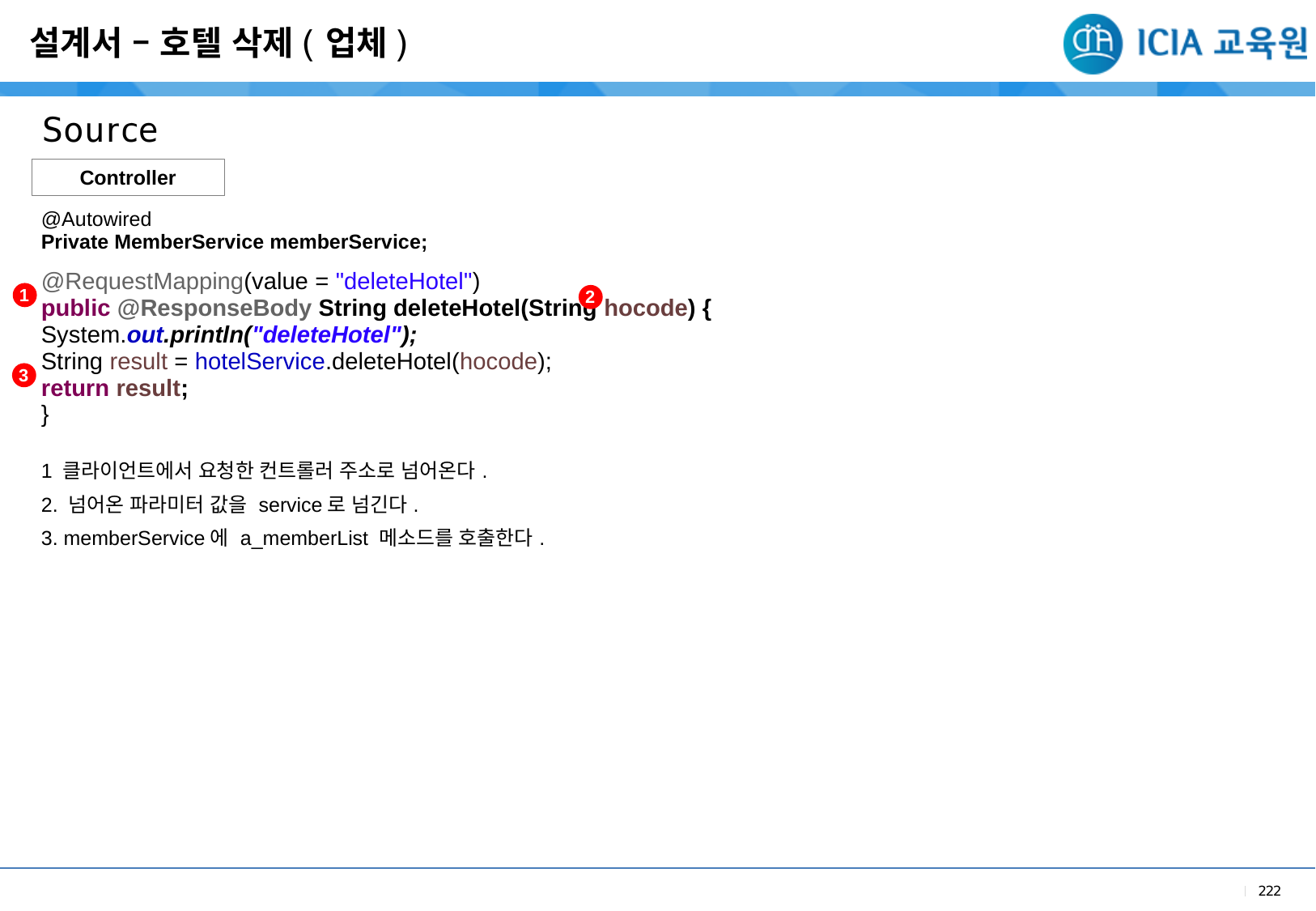

설계서 – 호텔 삭제(업체)
Source
Controller
| @Autowired Private MemberService memberService; @RequestMapping(value = "deleteHotel") public @ResponseBody String deleteHotel(String hocode) { System.out.println("deleteHotel"); String result = hotelService.deleteHotel(hocode); return result; } |
| --- |
| 1 클라이언트에서 요청한 컨트롤러 주소로 넘어온다. 2. 넘어온 파라미터 값을 service로 넘긴다. 3. memberService에 a\_memberList 메소드를 호출한다. |
1

2

3